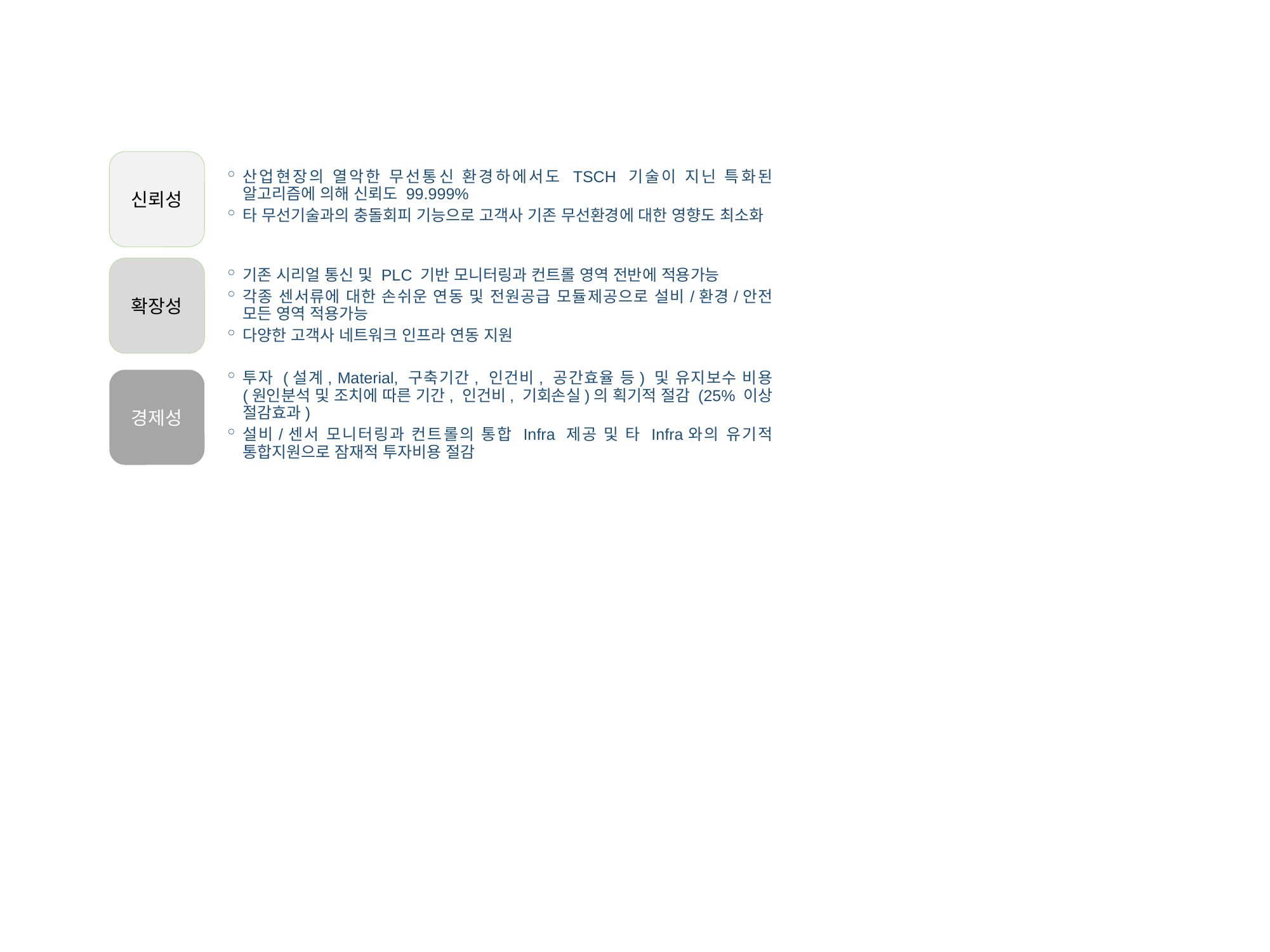

신뢰성
산업현장의 열악한 무선통신 환경하에서도 TSCH 기술이 지닌 특화된 알고리즘에 의해 신뢰도 99.999%
타 무선기술과의 충돌회피 기능으로 고객사 기존 무선환경에 대한 영향도 최소화
기존 시리얼 통신 및 PLC 기반 모니터링과 컨트롤 영역 전반에 적용가능
각종 센서류에 대한 손쉬운 연동 및 전원공급 모듈제공으로 설비/환경/안전 모든 영역 적용가능
다양한 고객사 네트워크 인프라 연동 지원
확장성
투자 (설계, Material, 구축기간, 인건비, 공간효율 등) 및 유지보수 비용 (원인분석 및 조치에 따른 기간, 인건비, 기회손실)의 획기적 절감 (25% 이상 절감효과)
설비/센서 모니터링과 컨트롤의 통합 Infra 제공 및 타 Infra와의 유기적 통합지원으로 잠재적 투자비용 절감
경제성